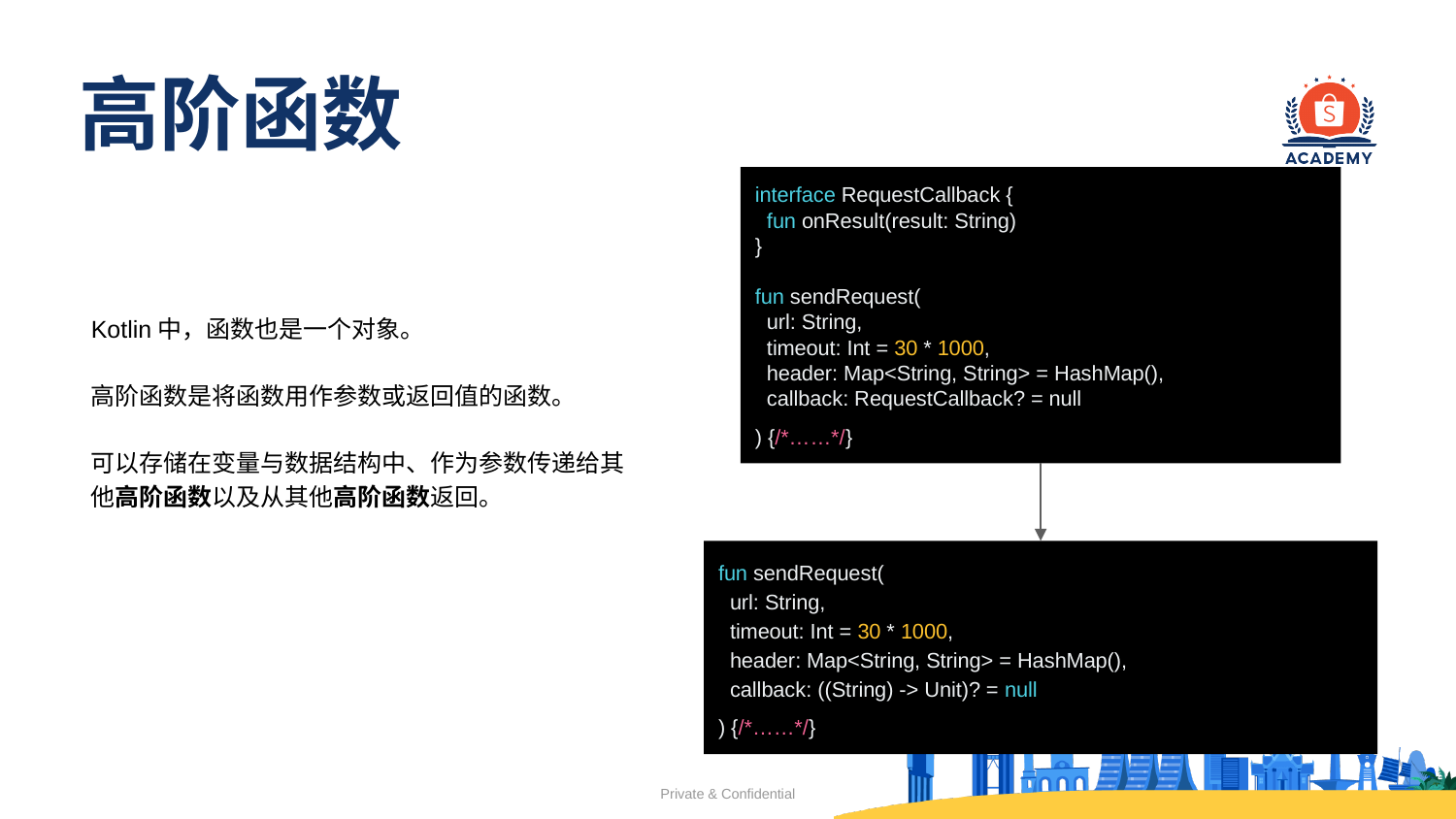

# 高阶函数
interface RequestCallback {
  fun onResult(result: String)
}

fun sendRequest(
  url: String,
  timeout: Int = 30 * 1000,
  header: Map<String, String> = HashMap(),
  callback: RequestCallback? = null
) {/*……*/}
Kotlin中，函数也是一个对象。

高阶函数是将函数用作参数或返回值的函数。

可以存储在变量与数据结构中、作为参数传递给其他高阶函数以及从其他高阶函数返回。
fun sendRequest(
  url: String,
  timeout: Int = 30 * 1000,
  header: Map<String, String> = HashMap(),
  callback: ((String) -> Unit)? = null
) {/*……*/}